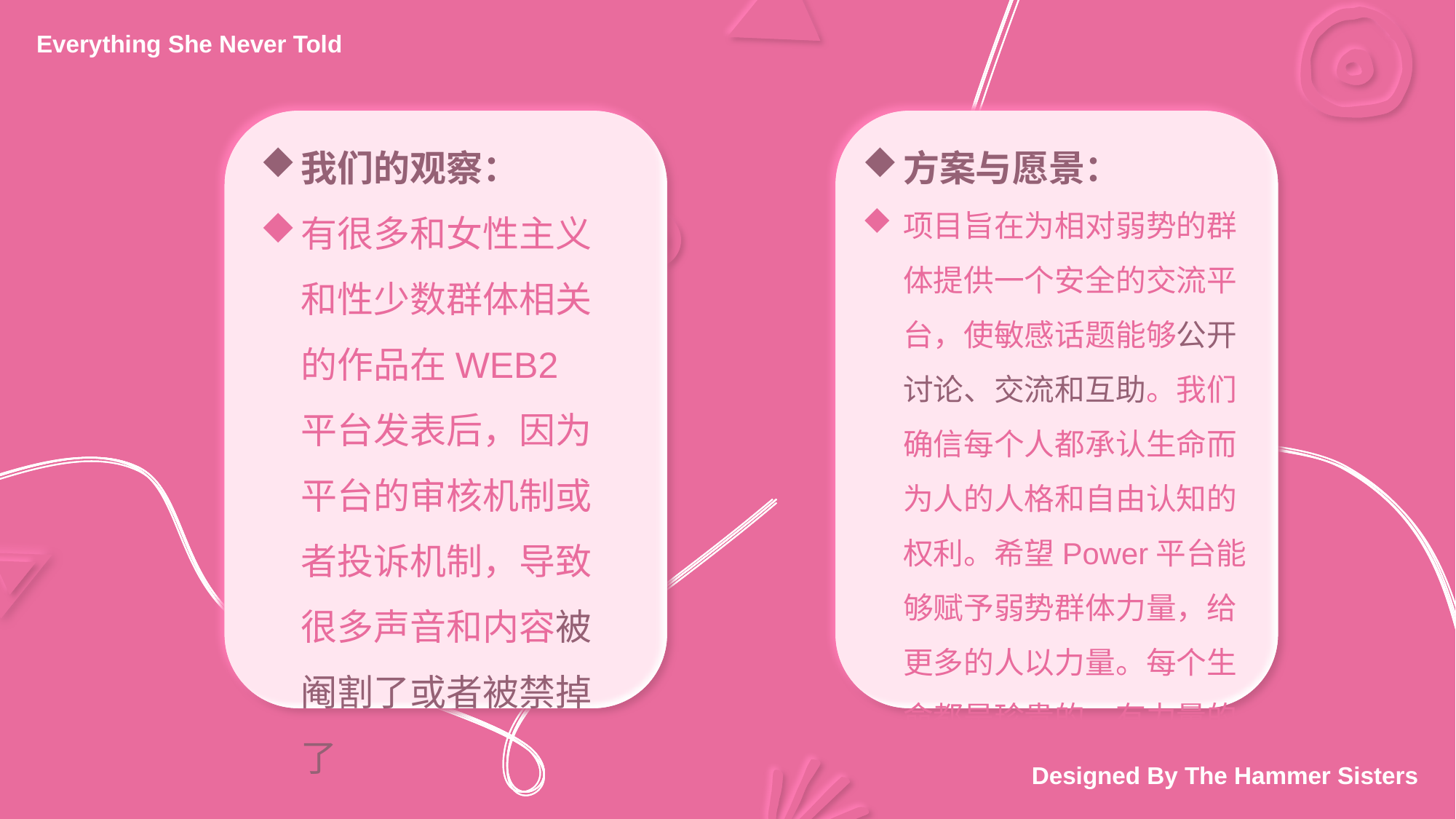

Everything She Never Told

我们的观察：
有很多和女性主义和性少数群体相关的作品在WEB2平台发表后，因为平台的审核机制或者投诉机制，导致很多声音和内容被阉割了或者被禁掉了。

方案与愿景：
项目旨在为相对弱势的群体提供一个安全的交流平台，使敏感话题能够公开讨论、交流和互助。我们确信每个人都承认生命而为人的人格和自由认知的权利。希望Power平台能够赋予弱势群体力量，给更多的人以力量。每个生命都是珍贵的、有力量的。

Designed By The Hammer Sisters